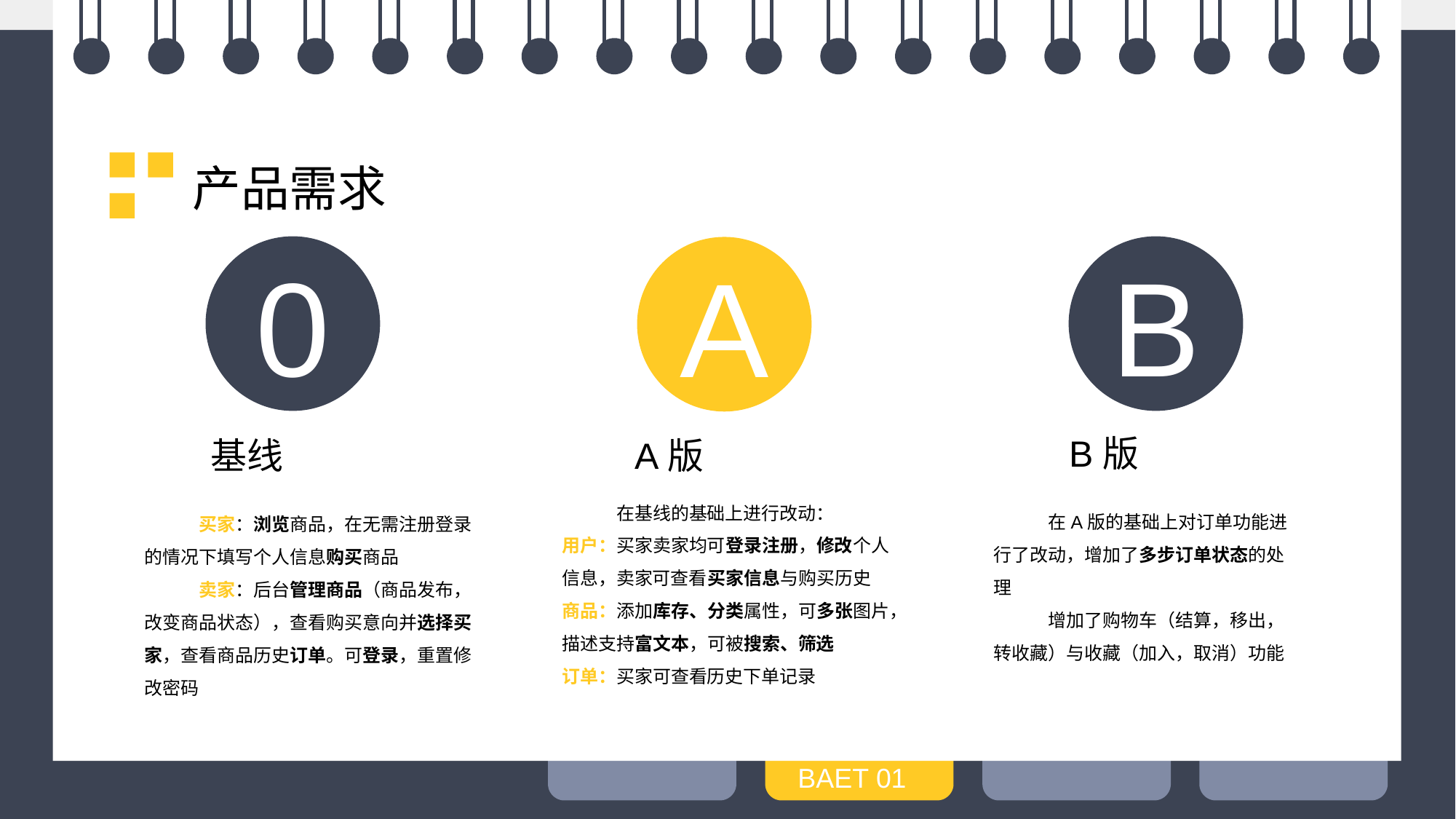

产品需求
0
B
A
B版
基线
A版
在基线的基础上进行改动：
用户：买家卖家均可登录注册，修改个人信息，卖家可查看买家信息与购买历史
商品：添加库存、分类属性，可多张图片，描述支持富文本，可被搜索、筛选
订单：买家可查看历史下单记录
在A版的基础上对订单功能进行了改动，增加了多步订单状态的处理
增加了购物车（结算，移出，转收藏）与收藏（加入，取消）功能
买家：浏览商品，在无需注册登录的情况下填写个人信息购买商品
卖家：后台管理商品（商品发布，改变商品状态），查看购买意向并选择买家，查看商品历史订单。可登录，重置修改密码

BAET 01